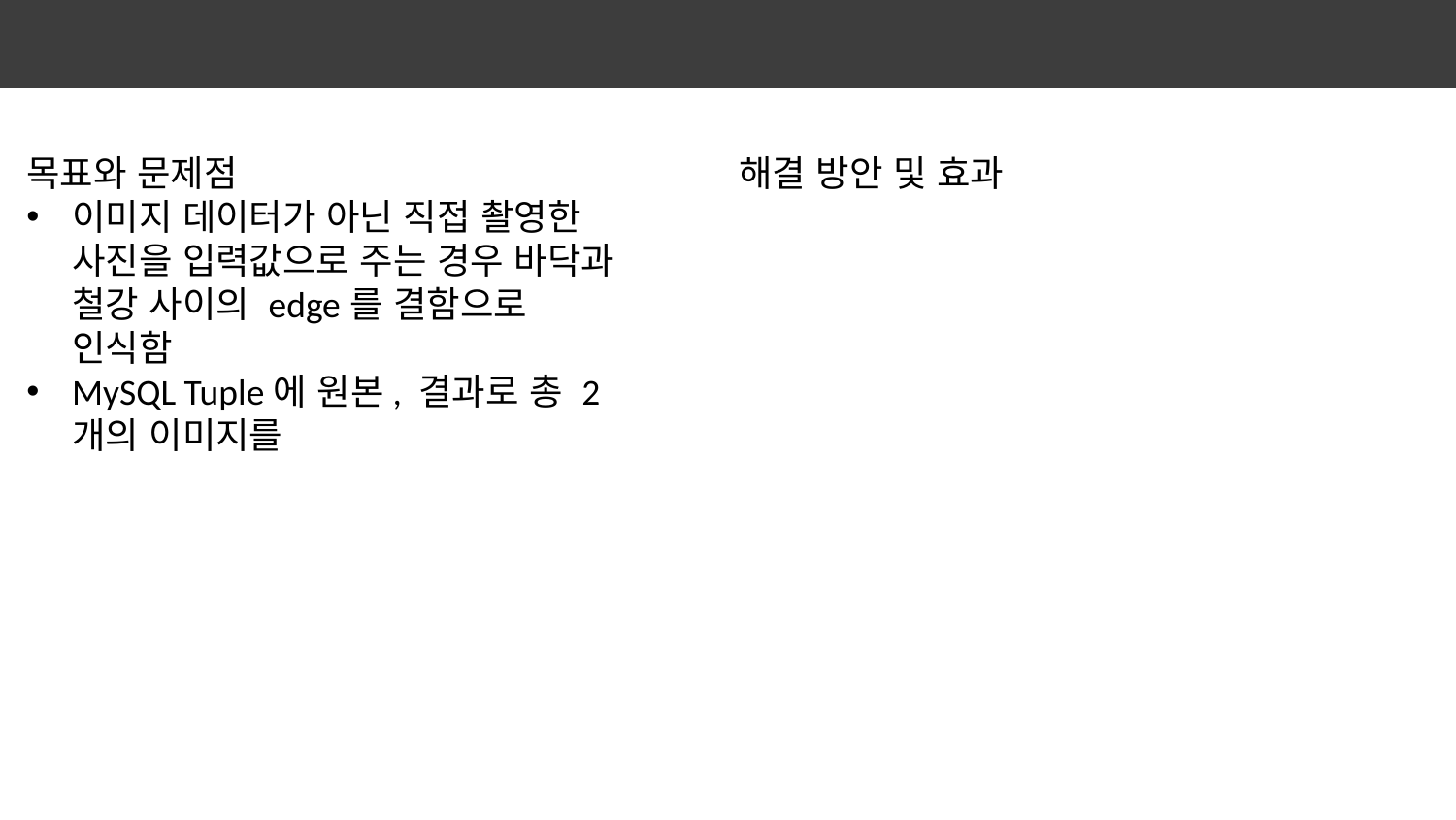

목표와 문제점
이미지 데이터가 아닌 직접 촬영한 사진을 입력값으로 주는 경우 바닥과 철강 사이의 edge를 결함으로 인식함
MySQL Tuple에 원본, 결과로 총 2개의 이미지를

해결 방안 및 효과